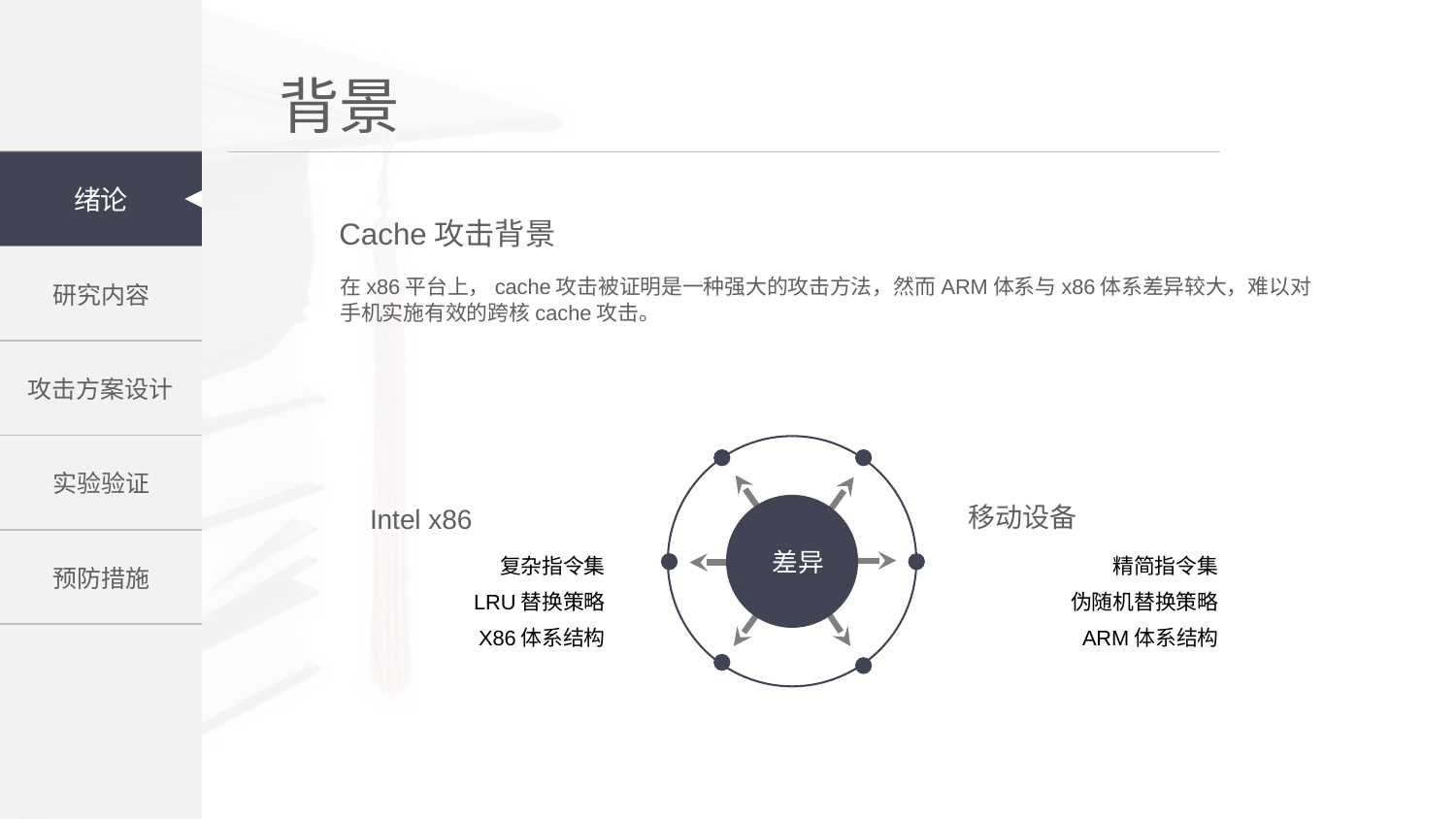

Cache攻击背景
在x86平台上，cache攻击被证明是一种强大的攻击方法，然而ARM体系与x86体系差异较大，难以对手机实施有效的跨核cache攻击。

移动设备
精简指令集
伪随机替换策略
ARM体系结构
Intel x86
复杂指令集
LRU替换策略
X86体系结构

差异